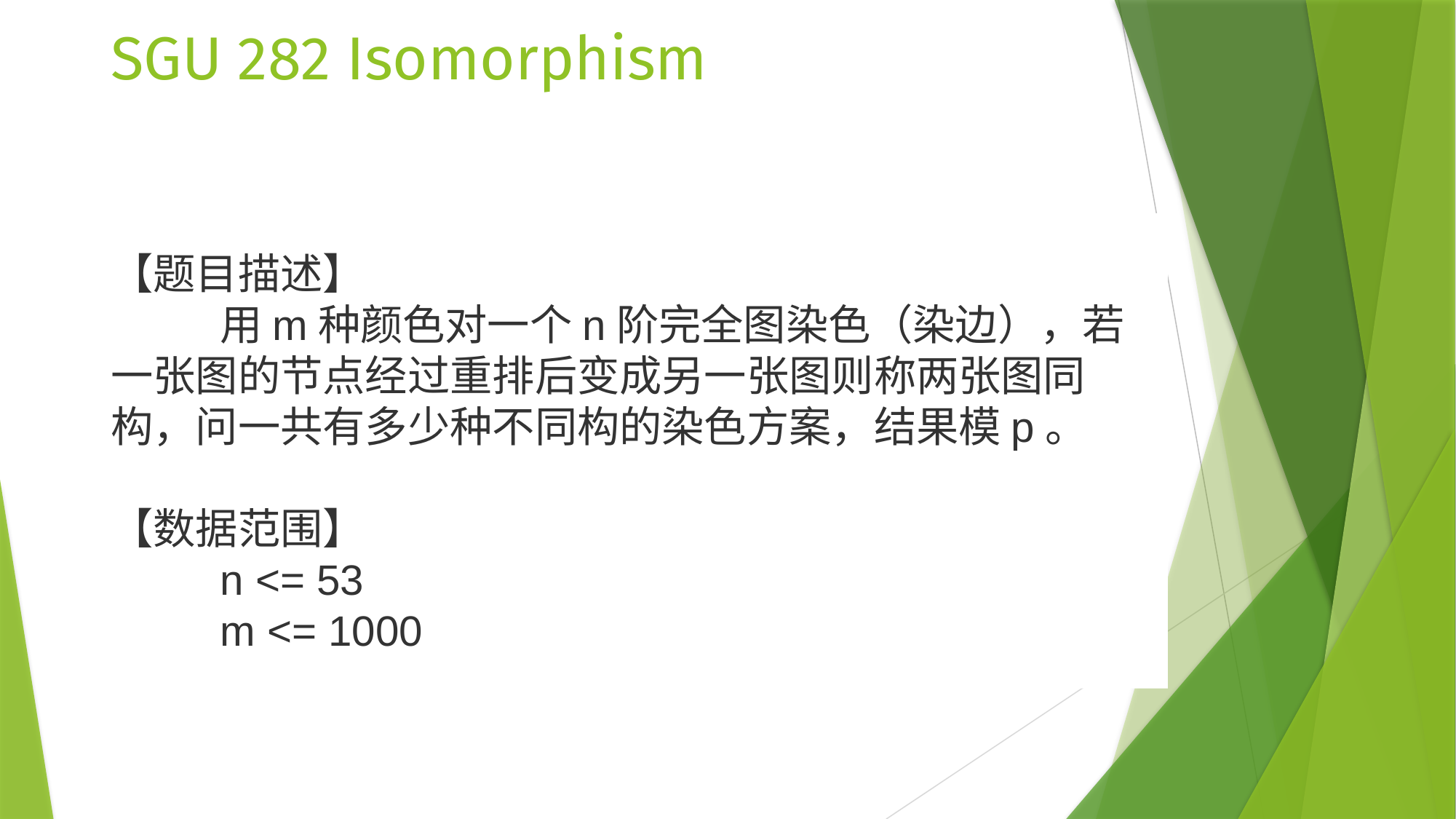

# SGU 282 Isomorphism
【题目描述】
	用m种颜色对一个n阶完全图染色（染边），若一张图的节点经过重排后变成另一张图则称两张图同构，问一共有多少种不同构的染色方案，结果模p。

【数据范围】
	n <= 53
	m <= 1000